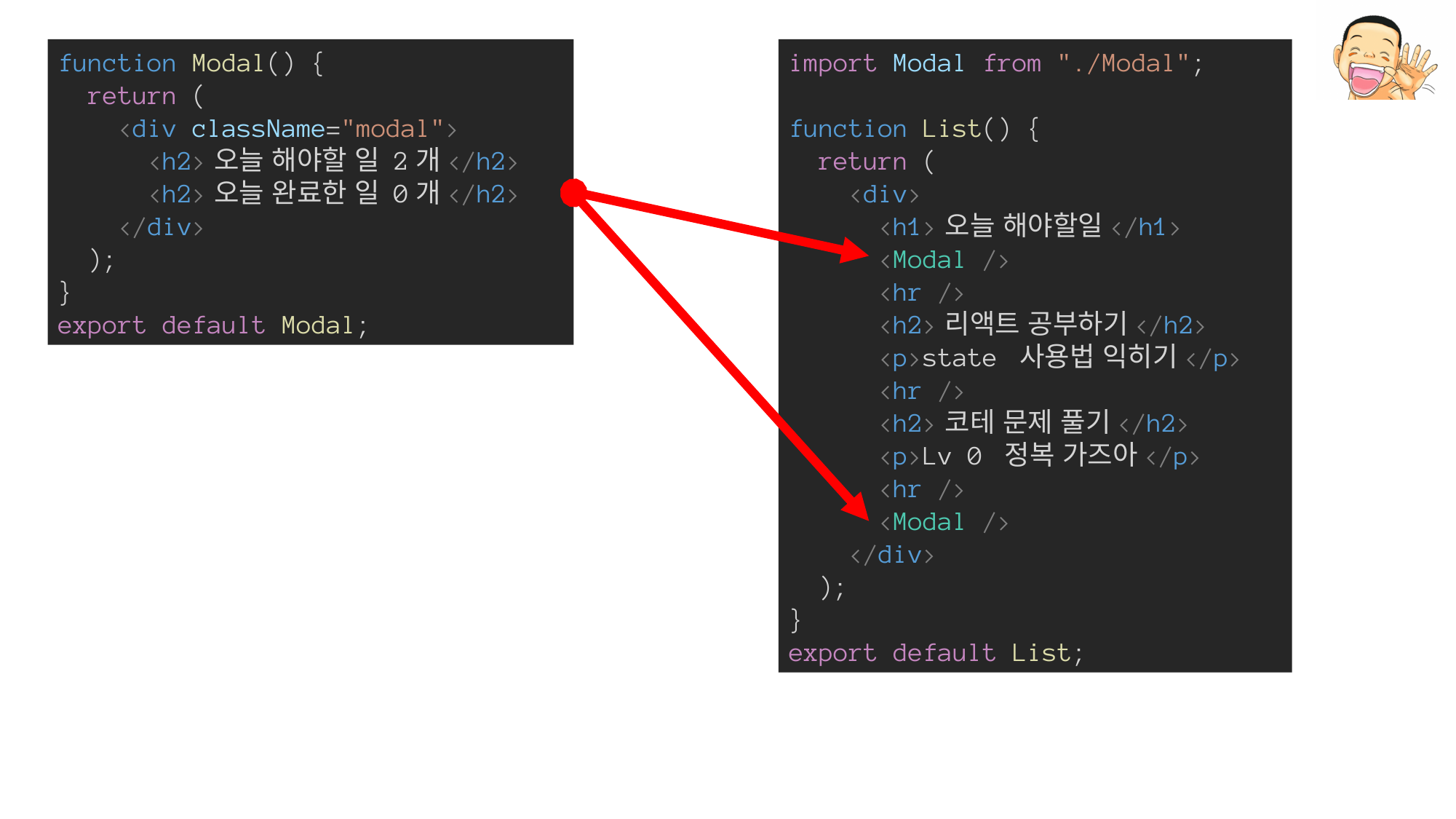

function Modal() {
  return (
    <div className="modal">
      <h2>오늘 해야할 일 2개</h2>
      <h2>오늘 완료한 일 0개</h2>
    </div>
  );
}
export default Modal;
import Modal from "./Modal";
function List() {
  return (
    <div>
      <h1>오늘 해야할일</h1>
      <Modal />
      <hr />
      <h2>리액트 공부하기</h2>
      <p>state 사용법 익히기</p>
      <hr />
      <h2>코테 문제 풀기</h2>
      <p>Lv 0 정복 가즈아</p>
      <hr />
      <Modal />
    </div>
  );
}
export default List;